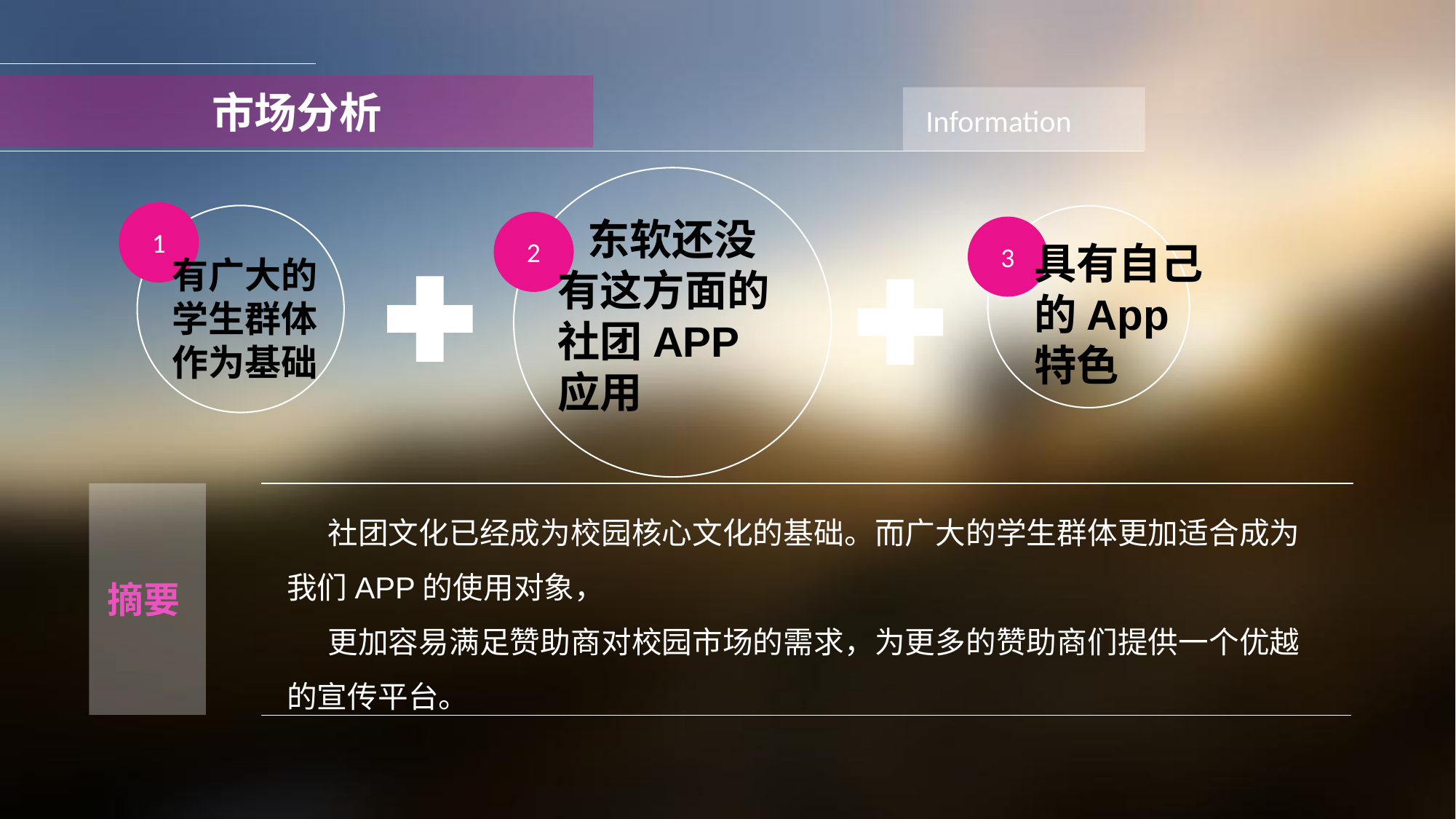

市场分析

Information

1

  东软还没有这方面的社团APP应用

2
3
具有自己的App
特色
有广大的学生群体作为基础

     社团文化已经成为校园核心文化的基础。而广大的学生群体更加适合成为我们APP的使用对象，
     更加容易满足赞助商对校园市场的需求，为更多的赞助商们提供一个优越的宣传平台。

摘要